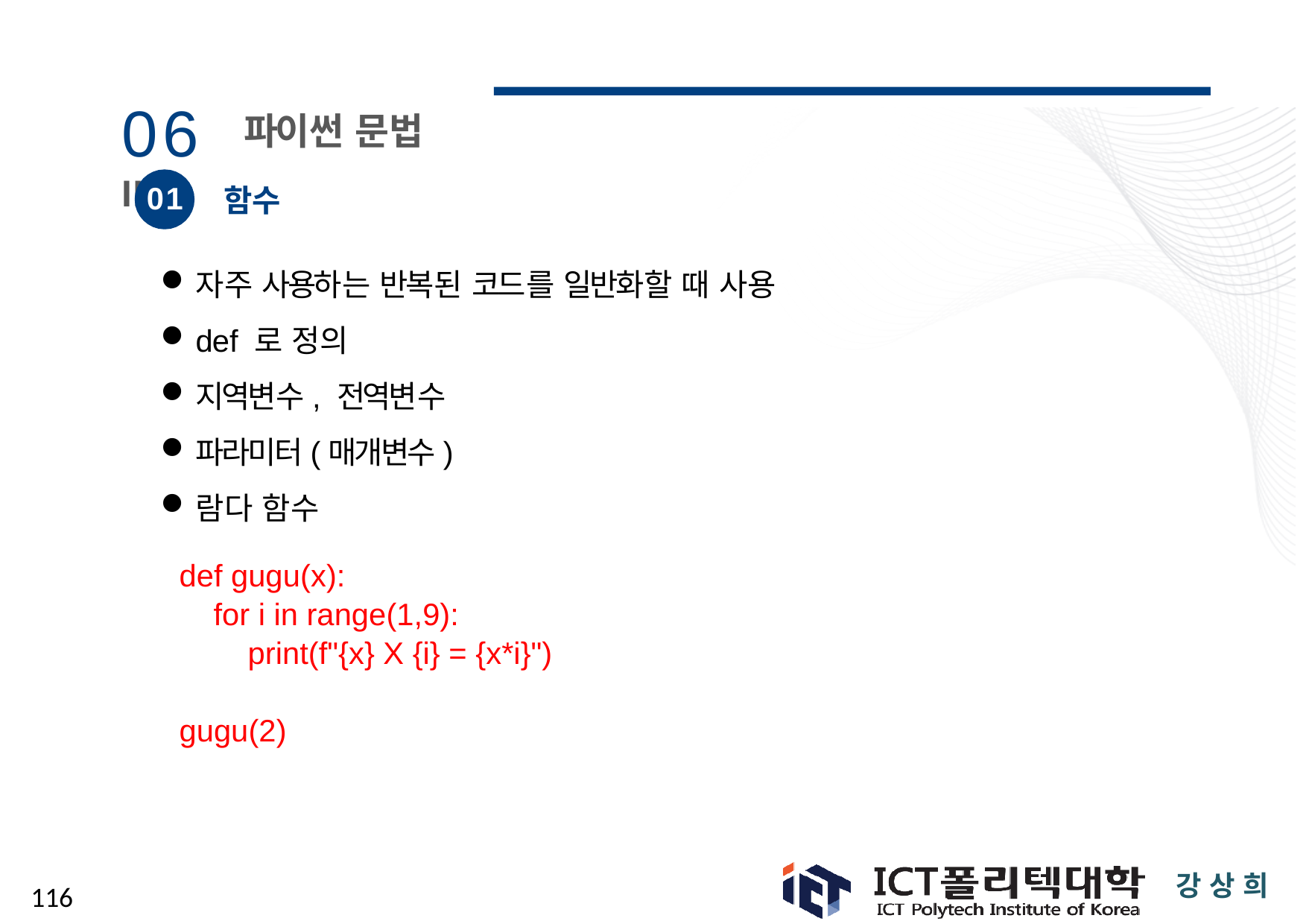

# 06 파이썬 문법 II

01
함수
자주 사용하는 반복된 코드를 일반화할 때 사용
def 로 정의
지역변수, 전역변수
파라미터(매개변수)
람다 함수
def gugu(x):
    for i in range(1,9):
        print(f"{x} X {i} = {x*i}")

gugu(2)